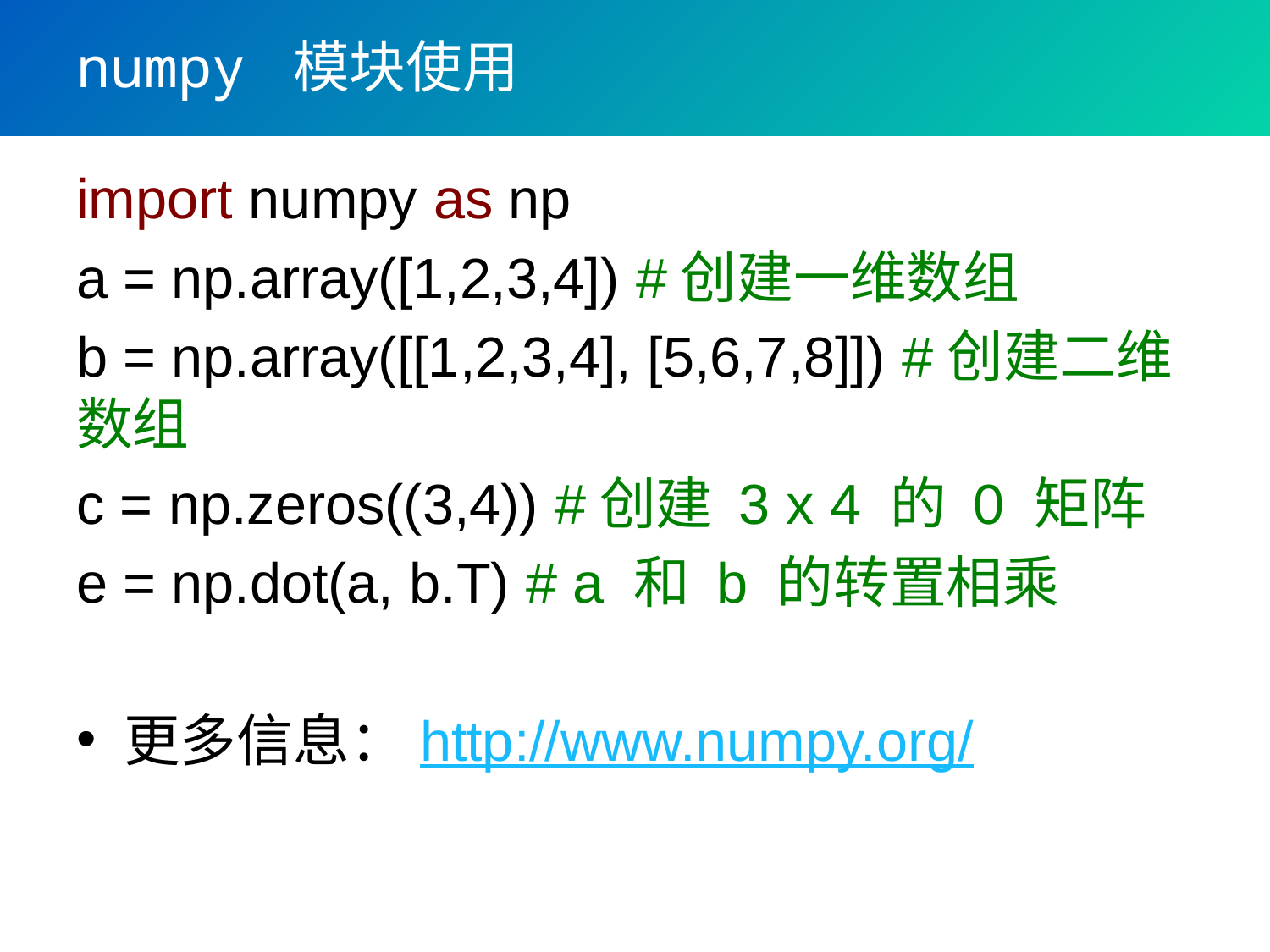

# numpy 模块使用
import numpy as np
a = np.array([1,2,3,4]) #创建一维数组
b = np.array([[1,2,3,4], [5,6,7,8]]) #创建二维数组
c = np.zeros((3,4)) #创建 3 x 4 的 0 矩阵
e = np.dot(a, b.T) # a 和 b 的转置相乘

更多信息：http://www.numpy.org/